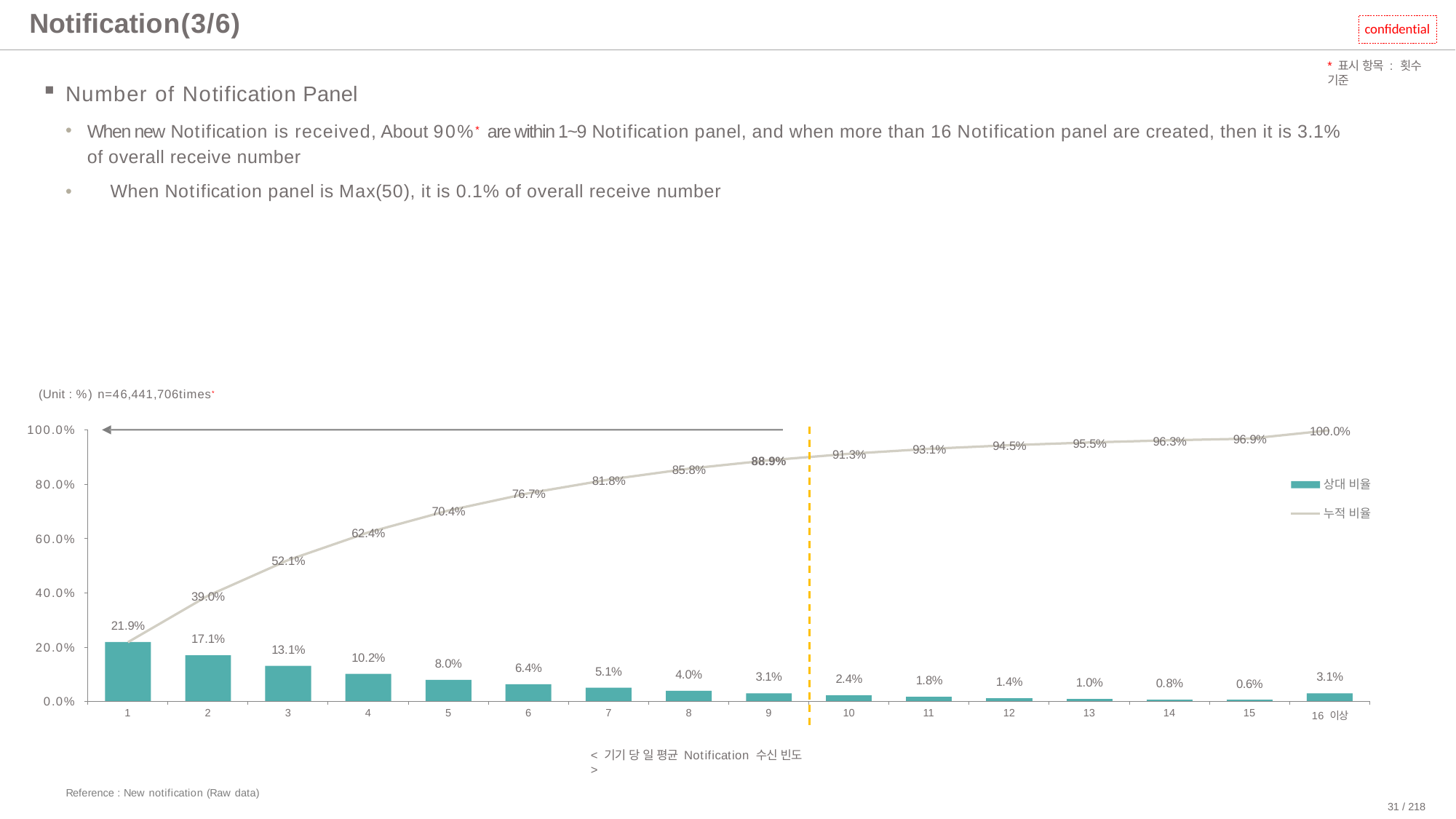

# Notification(3/6)
confidential
*표시 항목 : 횟수 기준
Number of Notification Panel

When new Notification is received, About 90%* are within 1~9 Notification panel, and when more than 16 Notification panel are created, then it is 3.1% of overall receive number

•	When Notification panel is Max(50), it is 0.1% of overall receive number
(Unit : %) n=46,441,706times*
100.0%
100.0%

96.9%
96.3%
95.5%
94.5%
93.1%
91.3%
88.9%
85.8%
81.8%
80.0%
상대 비율

76.7%
70.4%
누적 비율

62.4%
60.0%

52.1%
40.0%
39.0%

21.9%
17.1%
20.0%
13.1%

10.2%

8.0%
6.4%
5.1%

4.0%
3.1%
3.1%
2.4%
1.8%
1.4%

1.0%
0.8%
0.6%

0.0%

1
2
3
4
5
6
7
8
9
10
11
12
13
14
15
16 이상
< 기기 당 일 평균 Notification 수신 빈도 >
Reference : New notification (Raw data)
31 / 218